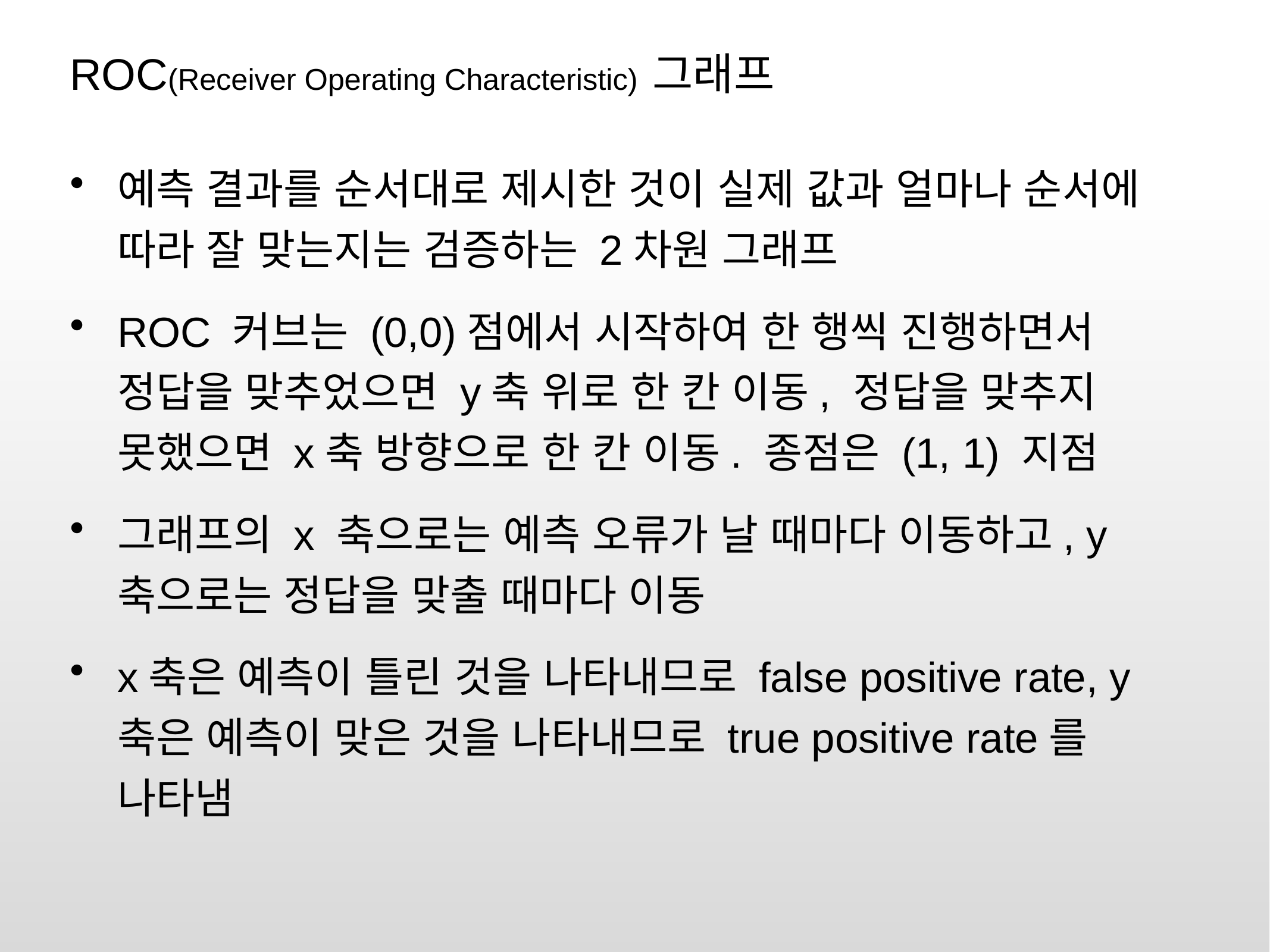

# ROC(Receiver Operating Characteristic) 그래프
예측 결과를 순서대로 제시한 것이 실제 값과 얼마나 순서에 따라 잘 맞는지는 검증하는 2차원 그래프
ROC 커브는 (0,0)점에서 시작하여 한 행씩 진행하면서 정답을 맞추었으면 y축 위로 한 칸 이동, 정답을 맞추지 못했으면 x축 방향으로 한 칸 이동. 종점은 (1, 1) 지점
그래프의 x 축으로는 예측 오류가 날 때마다 이동하고, y축으로는 정답을 맞출 때마다 이동
x축은 예측이 틀린 것을 나타내므로 false positive rate, y축은 예측이 맞은 것을 나타내므로 true positive rate를 나타냄
217